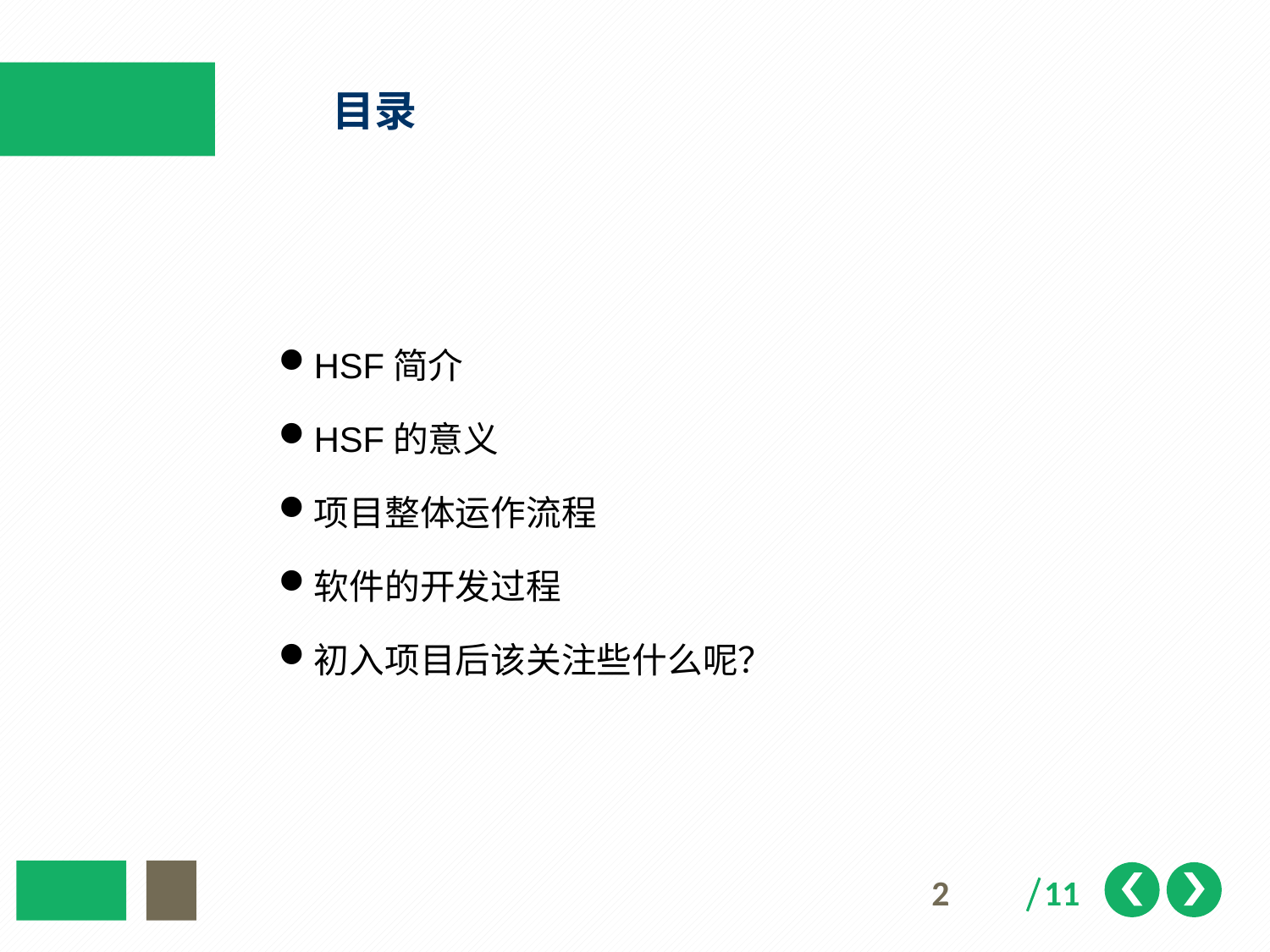

# 目录
HSF简介
HSF的意义
项目整体运作流程
软件的开发过程
初入项目后该关注些什么呢？